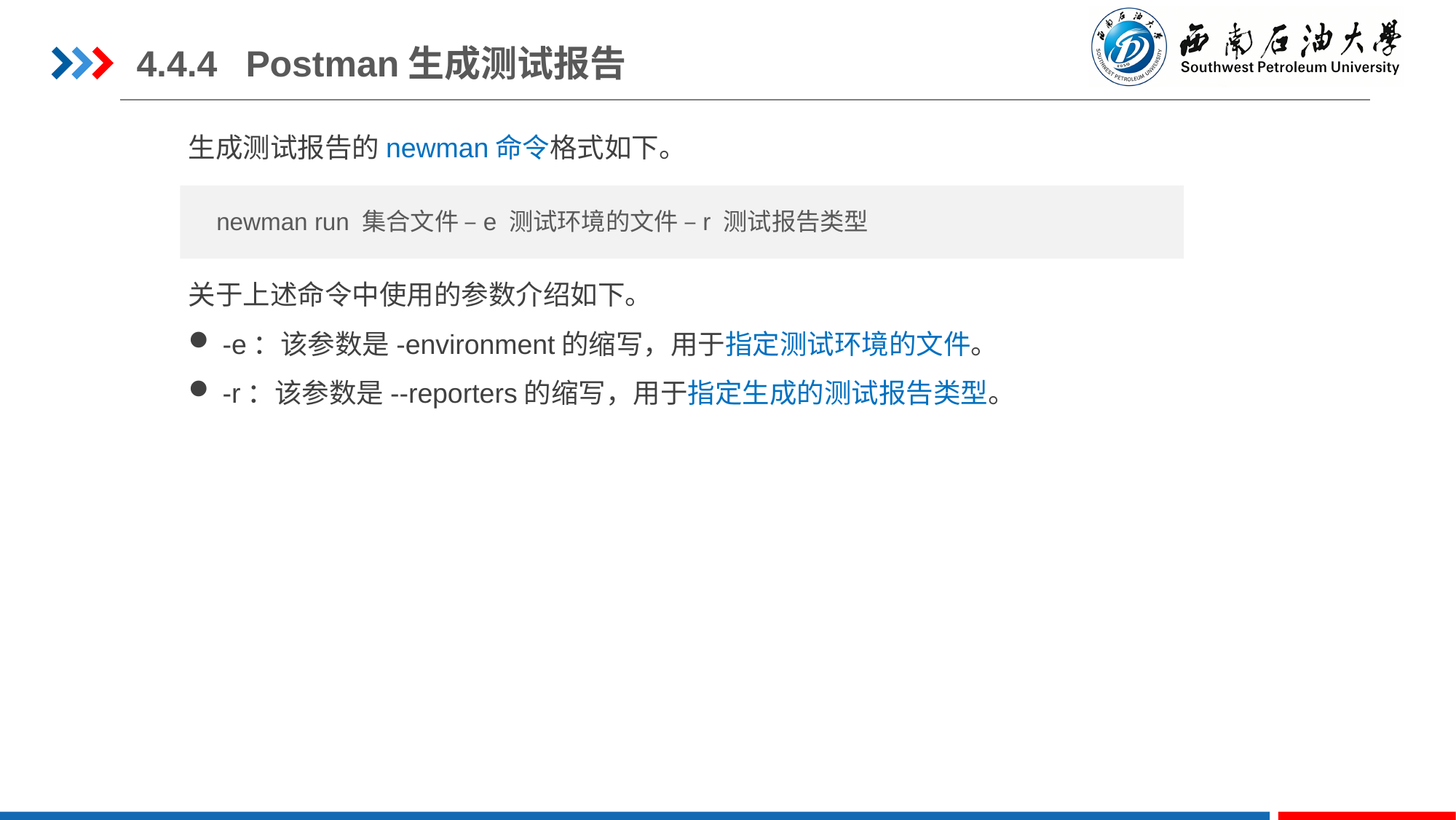

4.4.4	Postman生成测试报告
生成测试报告的newman命令格式如下。

关于上述命令中使用的参数介绍如下。
-e：该参数是-environment的缩写，用于指定测试环境的文件。
-r：该参数是--reporters的缩写，用于指定生成的测试报告类型。

newman run 集合文件 –e 测试环境的文件 –r 测试报告类型